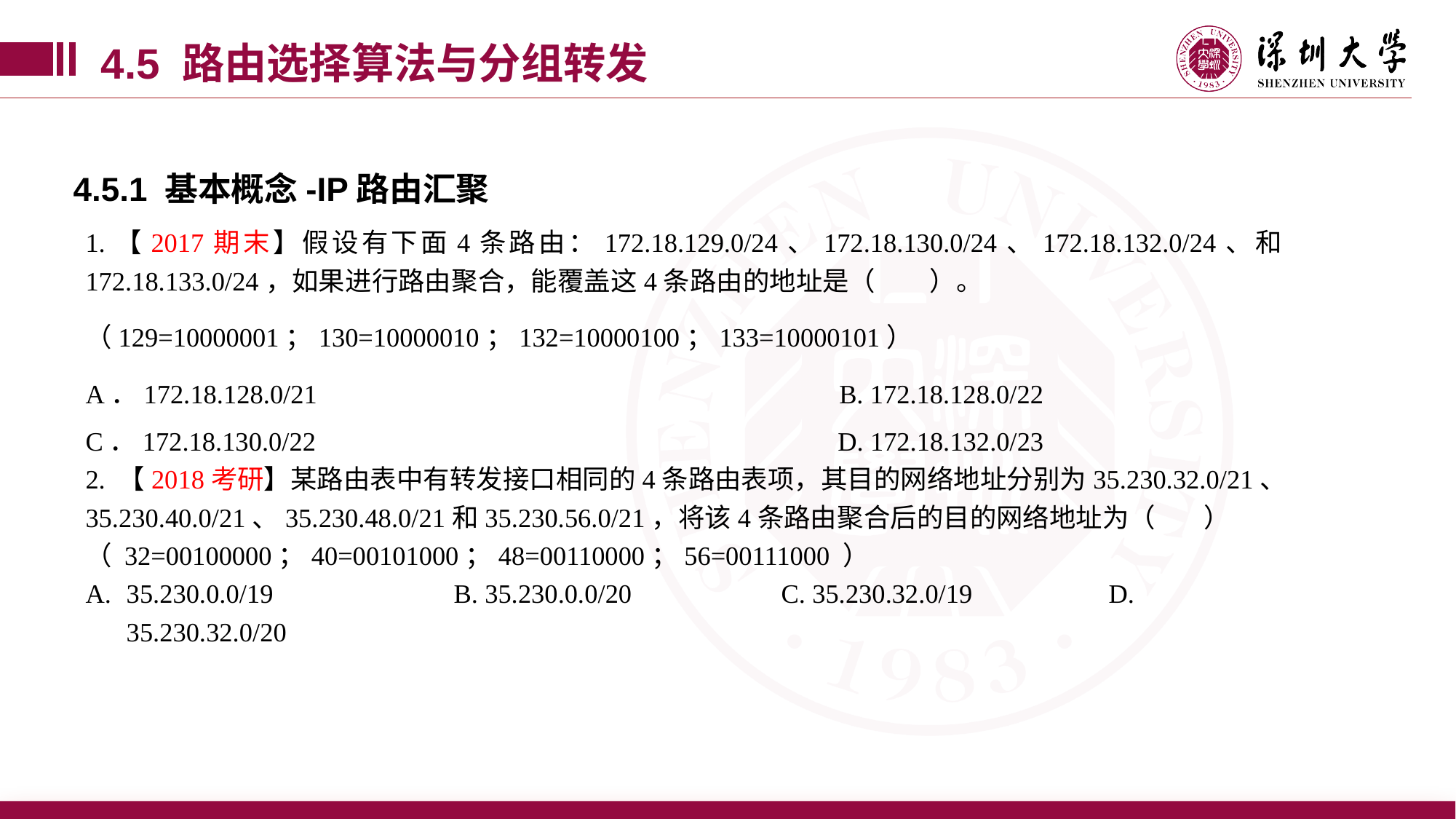

4.5 路由选择算法与分组转发

4.5.1 基本概念-IP路由汇聚
1.【2017期末】假设有下面4条路由：172.18.129.0/24、172.18.130.0/24、172.18.132.0/24、和172.18.133.0/24，如果进行路由聚合，能覆盖这4条路由的地址是（         ）。
（129=10000001；130=10000010；132=10000100；133=10000101）
A．172.18.128.0/21                                                                              B. 172.18.128.0/22
C．172.18.130.0/22                                                                              D. 172.18.132.0/23
2. 【2018考研】某路由表中有转发接口相同的4条路由表项，其目的网络地址分别为35.230.32.0/21、35.230.40.0/21、35.230.48.0/21和35.230.56.0/21，将该4条路由聚合后的目的网络地址为（        ）
（ 32=00100000；40=00101000；48=00110000；56=00111000 ）
35.230.0.0/19		B. 35.230.0.0/20		C. 35.230.32.0/19		D. 35.230.32.0/20